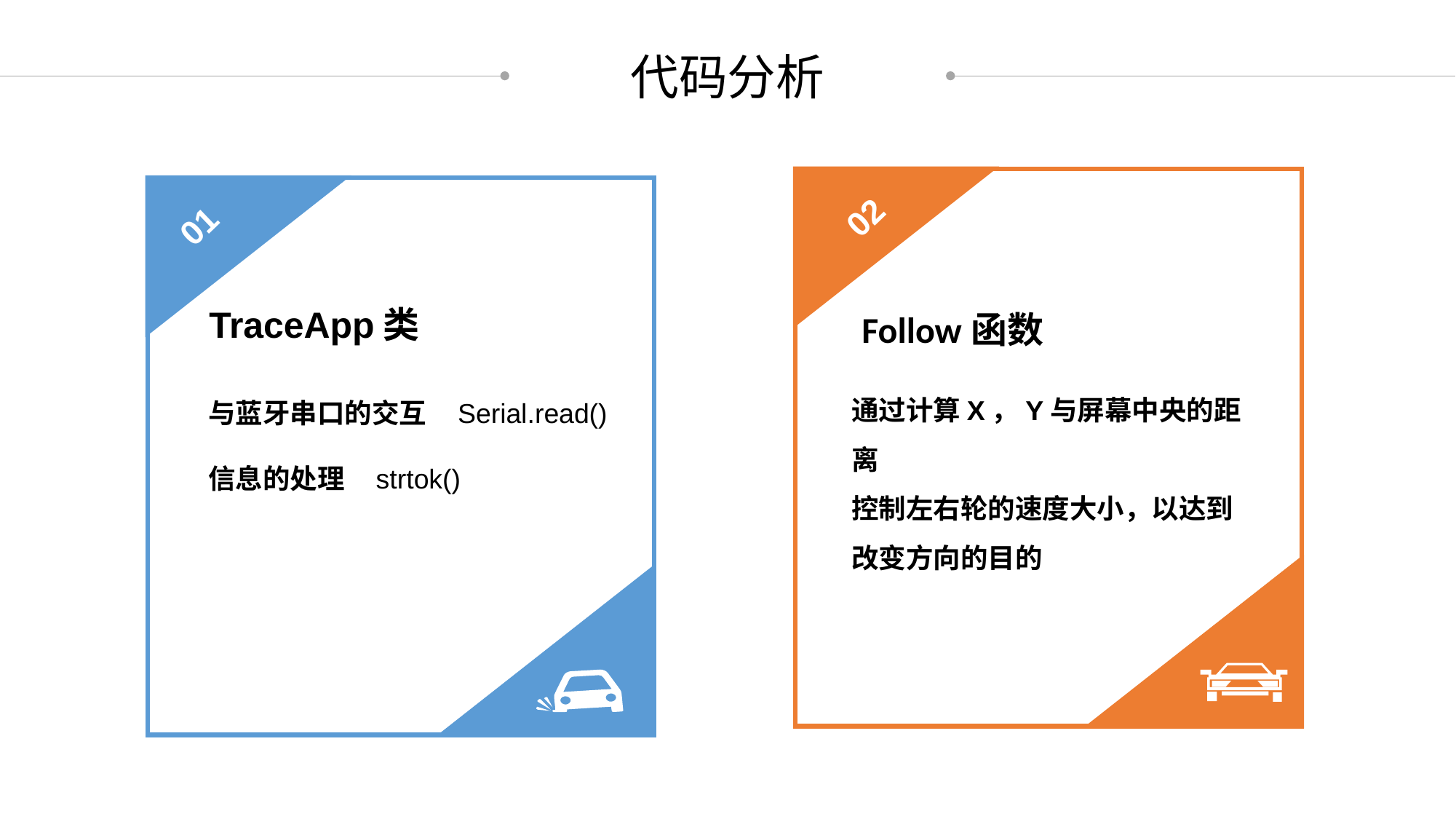

代码分析

02

01

TraceApp类

Follow函数

通过计算X，Y与屏幕中央的距离
控制左右轮的速度大小，以达到改变方向的目的
与蓝牙串口的交互    Serial.read()

信息的处理    strtok()